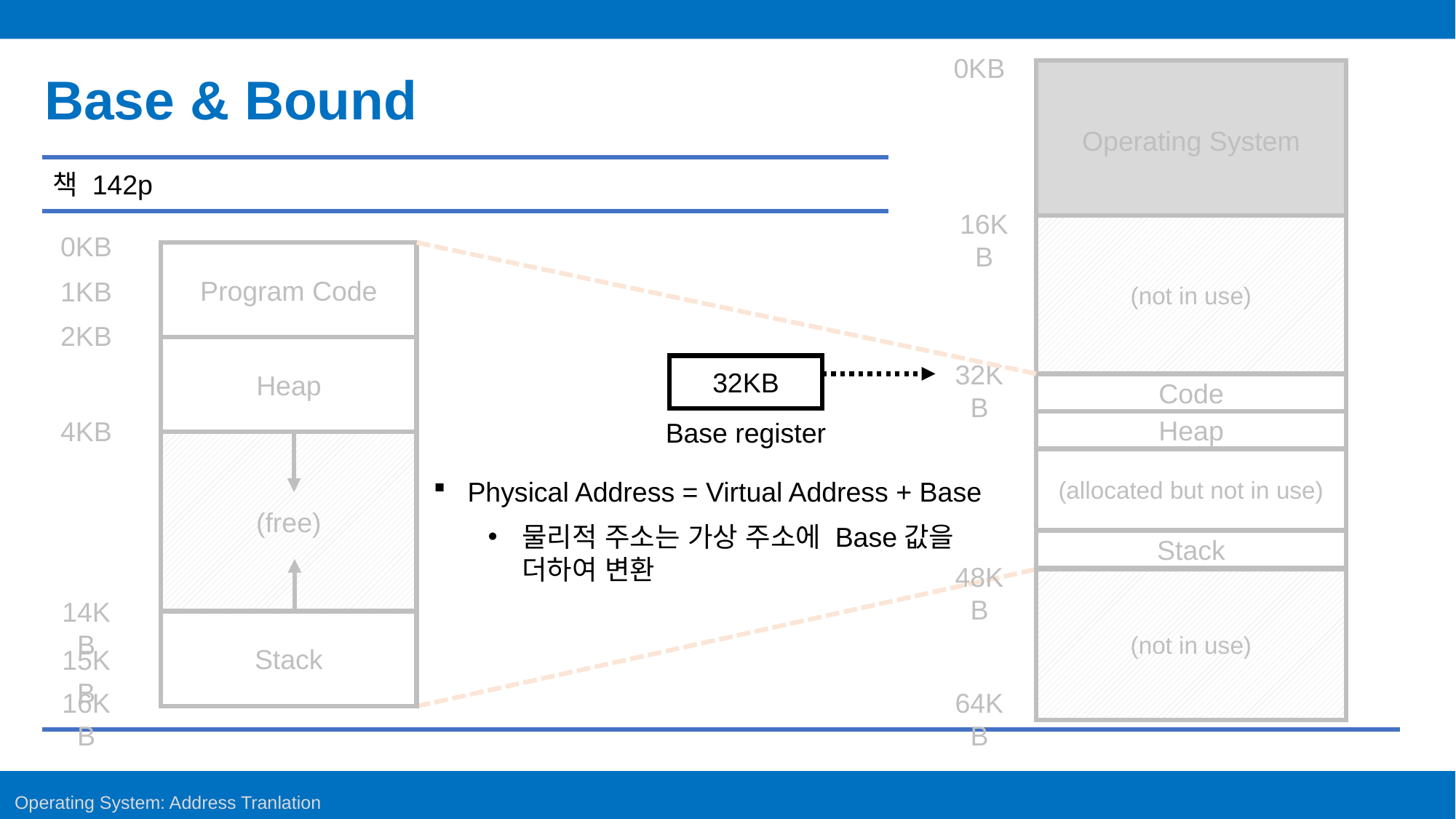

0KB
Operating System
16KB
(not in use)
32KB
Code
Heap
(allocated but not in use)
Stack
48KB
(not in use)
64KB
Base & Bound
책 142p
0KB
Program Code
1KB
2KB
Heap
4KB
(free)
14KB
Stack
15KB
16KB
32KB
Base register
Physical Address = Virtual Address + Base
물리적 주소는 가상 주소에 Base값을
더하여 변환

21
Operating System: Address Tranlation